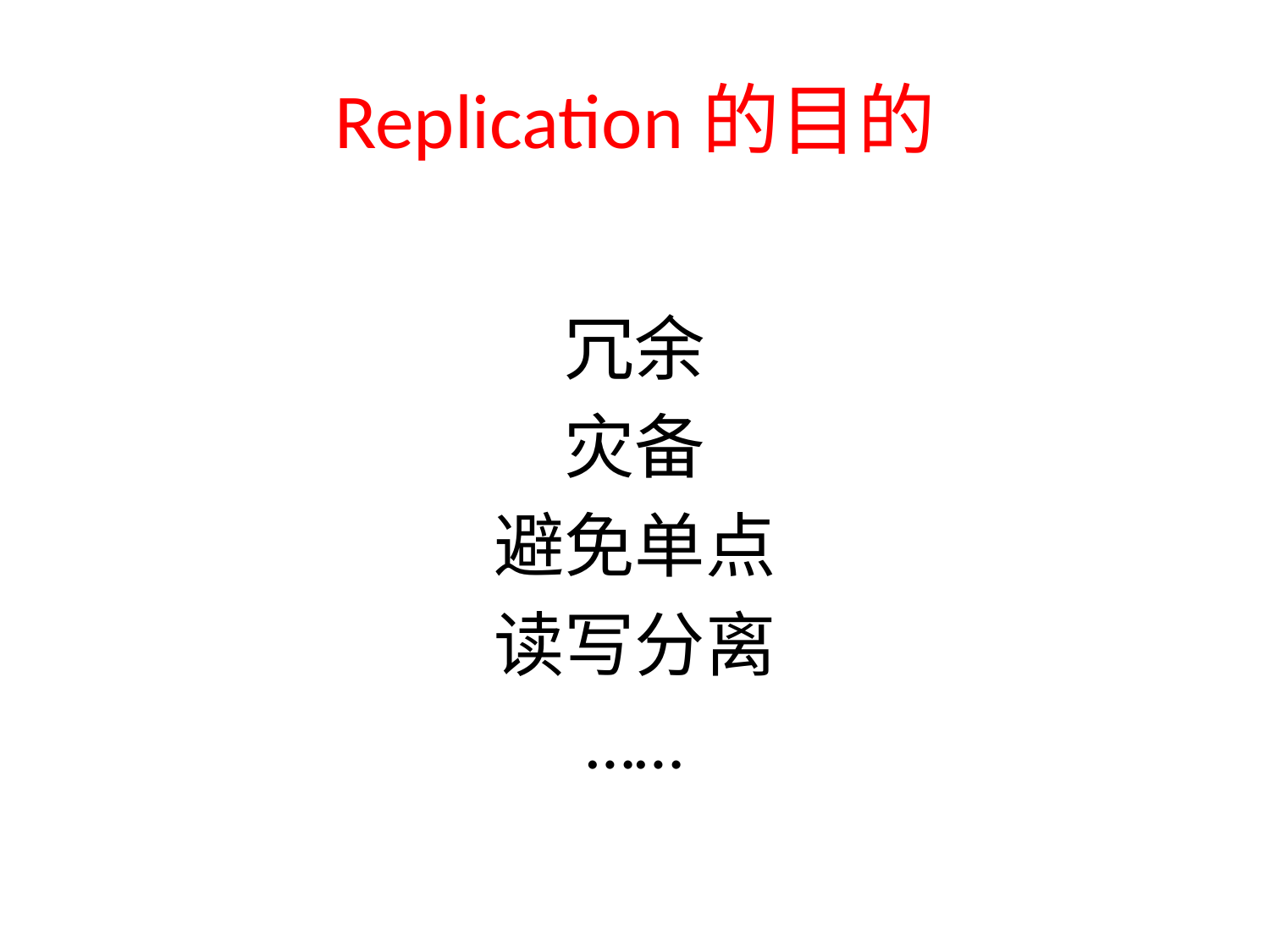

# Replication的目的
冗余
灾备
避免单点
读写分离
……